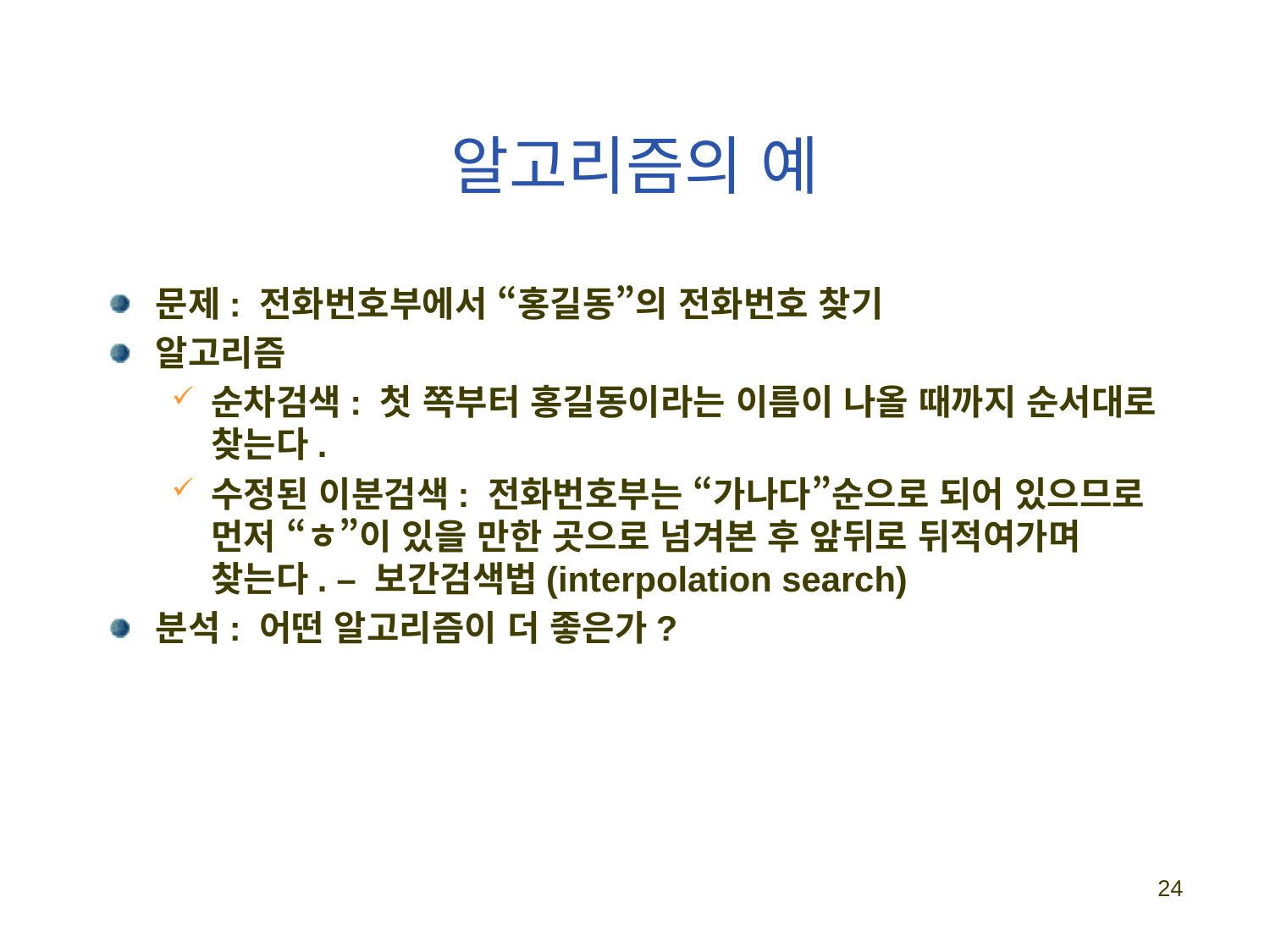

# 알고리즘의 예
문제: 전화번호부에서 “홍길동”의 전화번호 찾기
알고리즘
순차검색: 첫 쪽부터 홍길동이라는 이름이 나올 때까지 순서대로 찾는다.
수정된 이분검색: 전화번호부는 “가나다”순으로 되어 있으므로 먼저 “ㅎ”이 있을 만한 곳으로 넘겨본 후 앞뒤로 뒤적여가며 찾는다. – 보간검색법(interpolation search)
분석: 어떤 알고리즘이 더 좋은가?

24